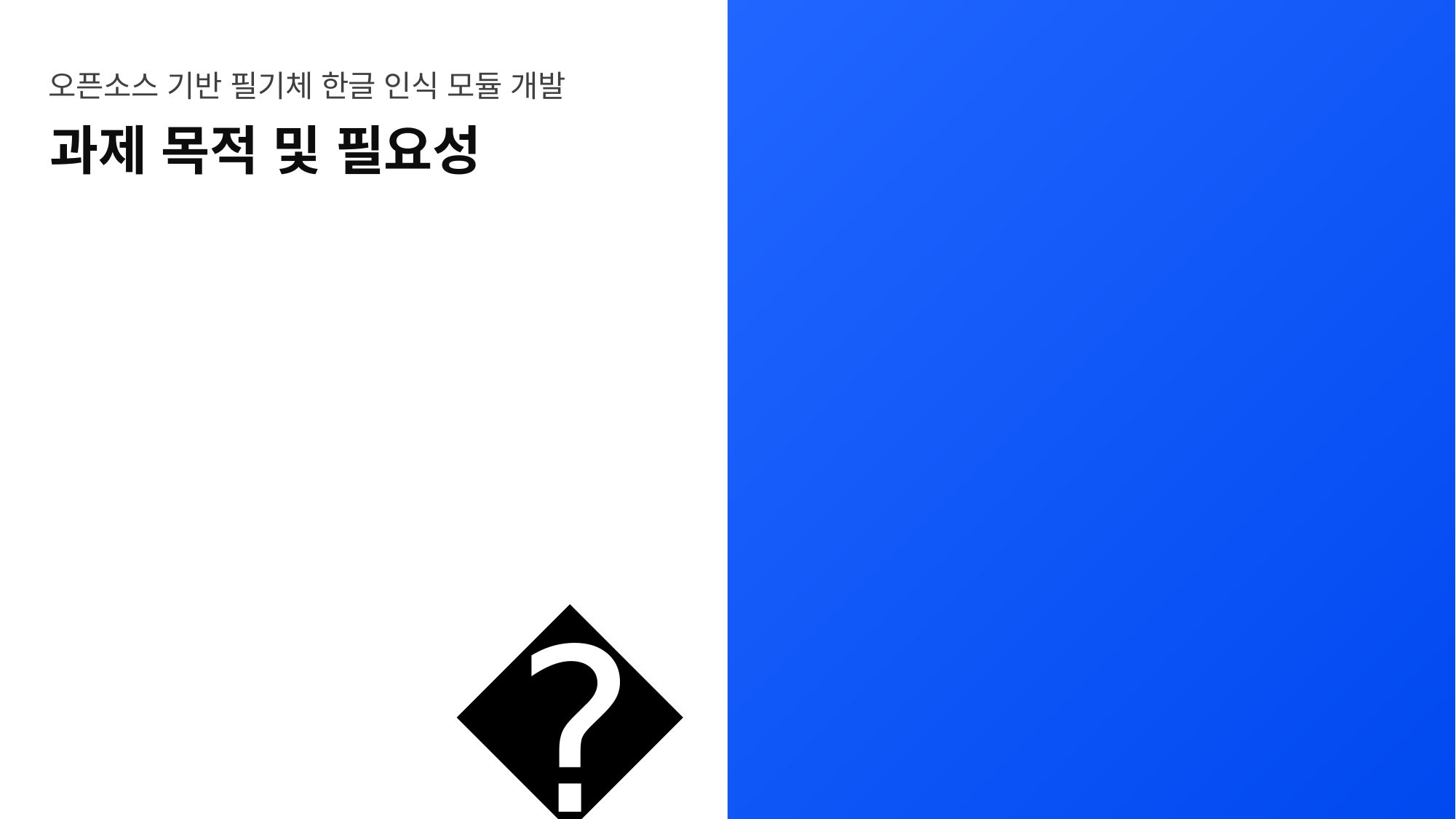

오픈소스 기반 필기체 한글 인식 모듈 개발
과제 목적 및 필요성
01
🤔